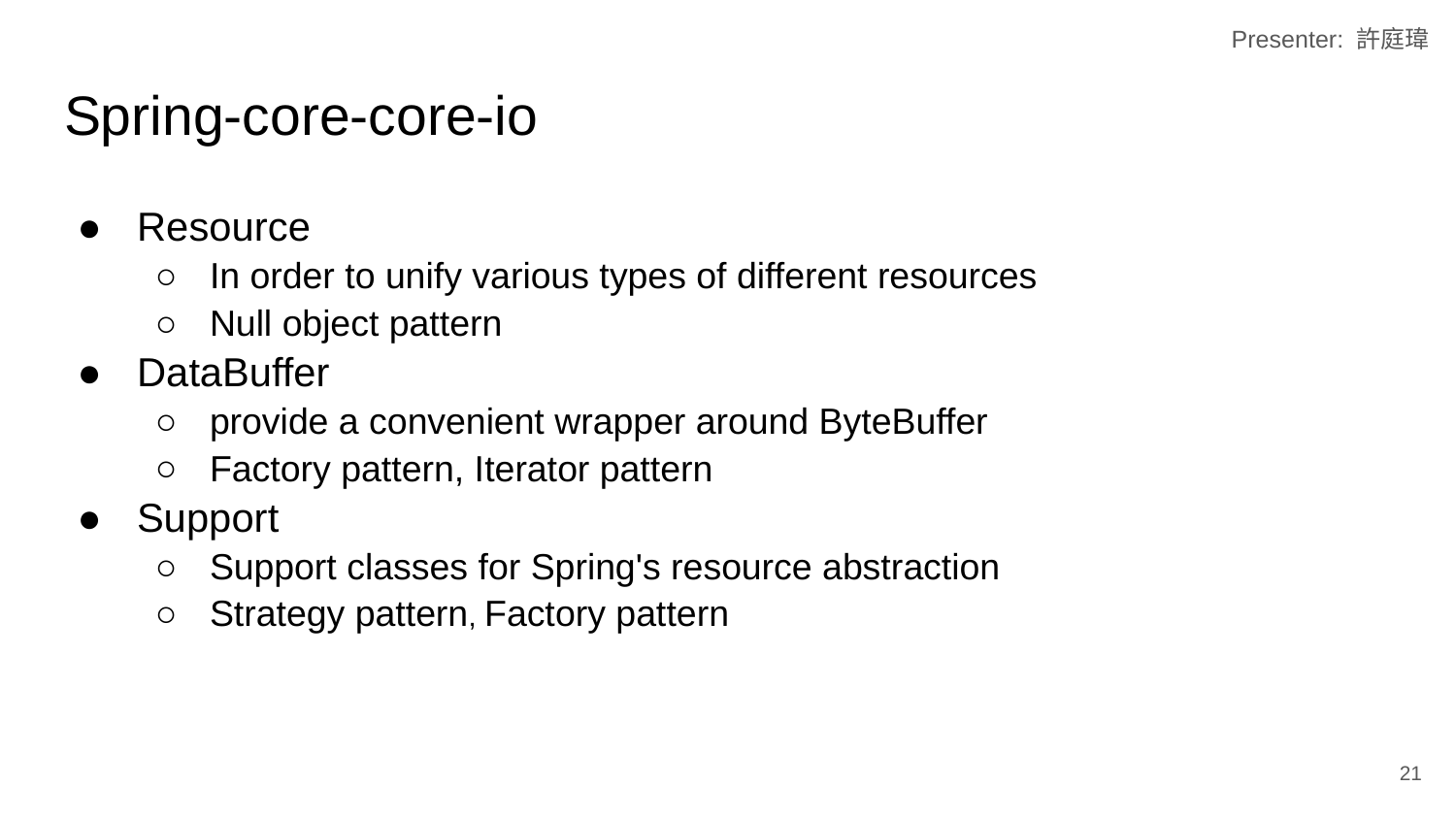

Presenter: 許庭瑋
# Spring-core-core-io
Resource
In order to unify various types of different resources
Null object pattern
DataBuffer
provide a convenient wrapper around ByteBuffer
Factory pattern, Iterator pattern
Support
Support classes for Spring's resource abstraction
Strategy pattern, Factory pattern
21